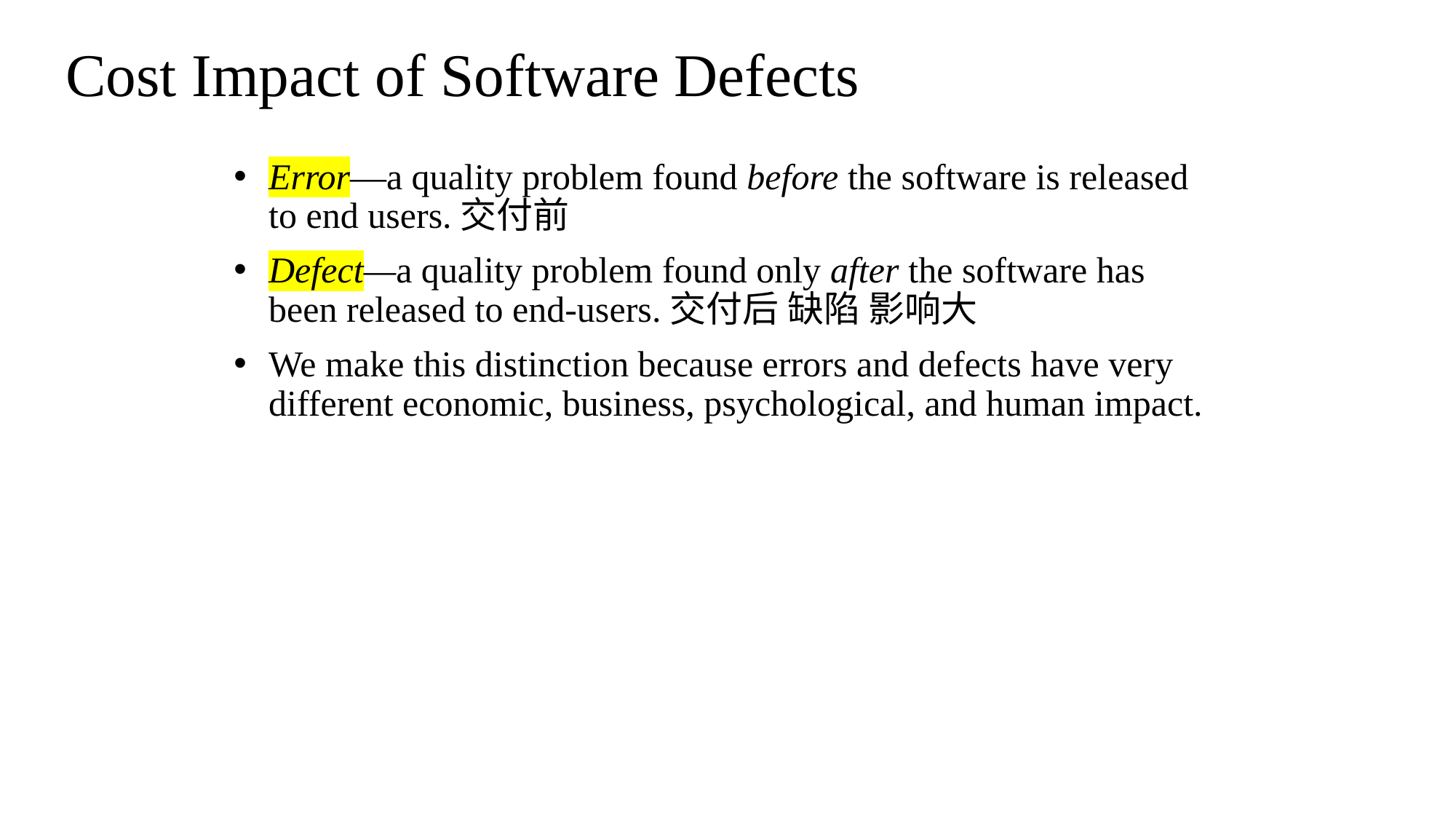

# Cost Impact of Software Defects
Error—a quality problem found before the software is released to end users.交付前
Defect—a quality problem found only after the software has been released to end-users.交付后 缺陷 影响大
We make this distinction because errors and defects have very different economic, business, psychological, and human impact.

100